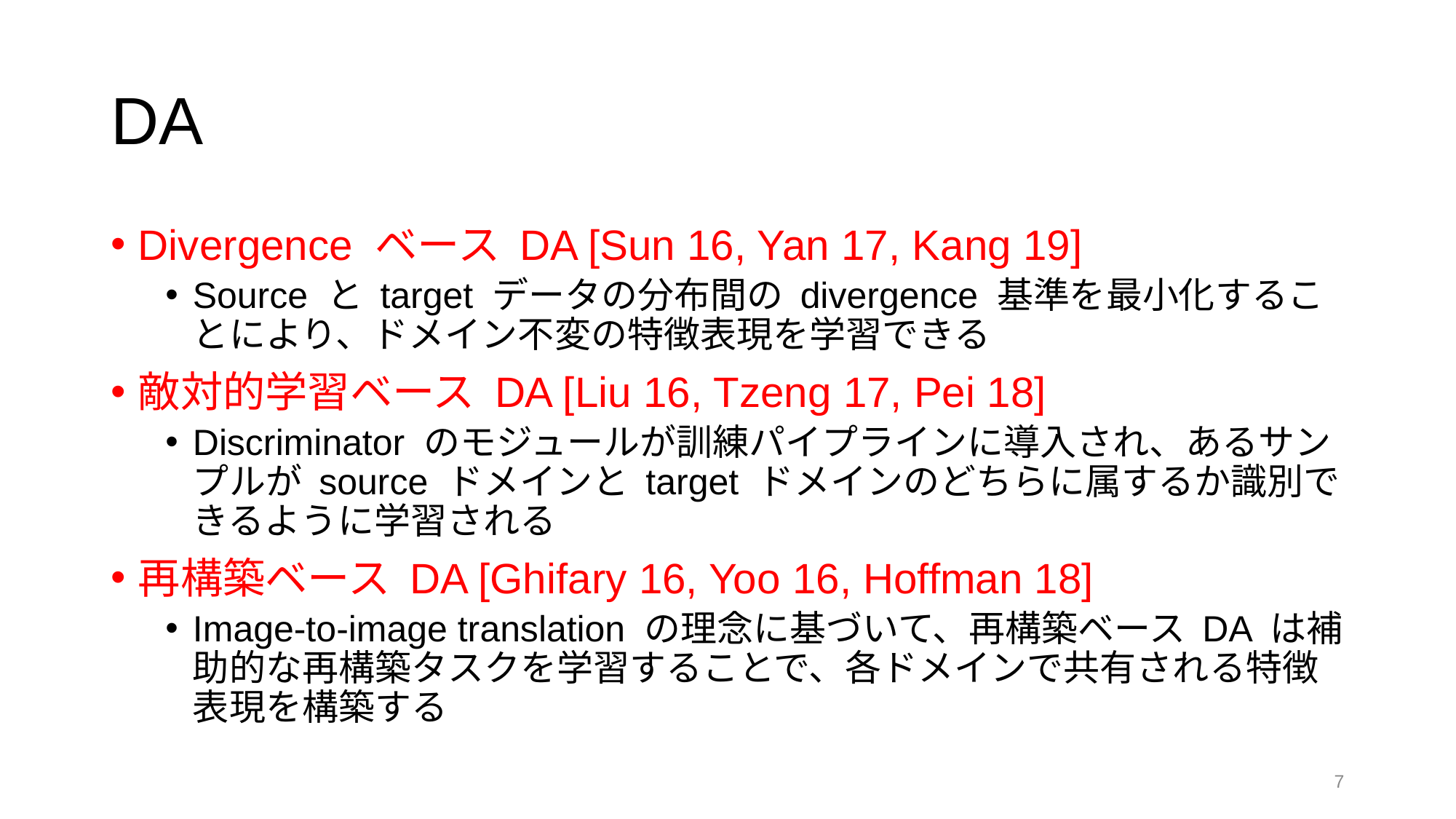

# DA
Divergence ベース DA [Sun 16, Yan 17, Kang 19]
Source と target データの分布間の divergence 基準を最小化することにより、ドメイン不変の特徴表現を学習できる
敵対的学習ベース DA [Liu 16, Tzeng 17, Pei 18]
Discriminator のモジュールが訓練パイプラインに導入され、あるサンプルが source ドメインと target ドメインのどちらに属するか識別できるように学習される
再構築ベース DA [Ghifary 16, Yoo 16, Hoffman 18]
Image-to-image translation の理念に基づいて、再構築ベース DA は補助的な再構築タスクを学習することで、各ドメインで共有される特徴表現を構築する
7